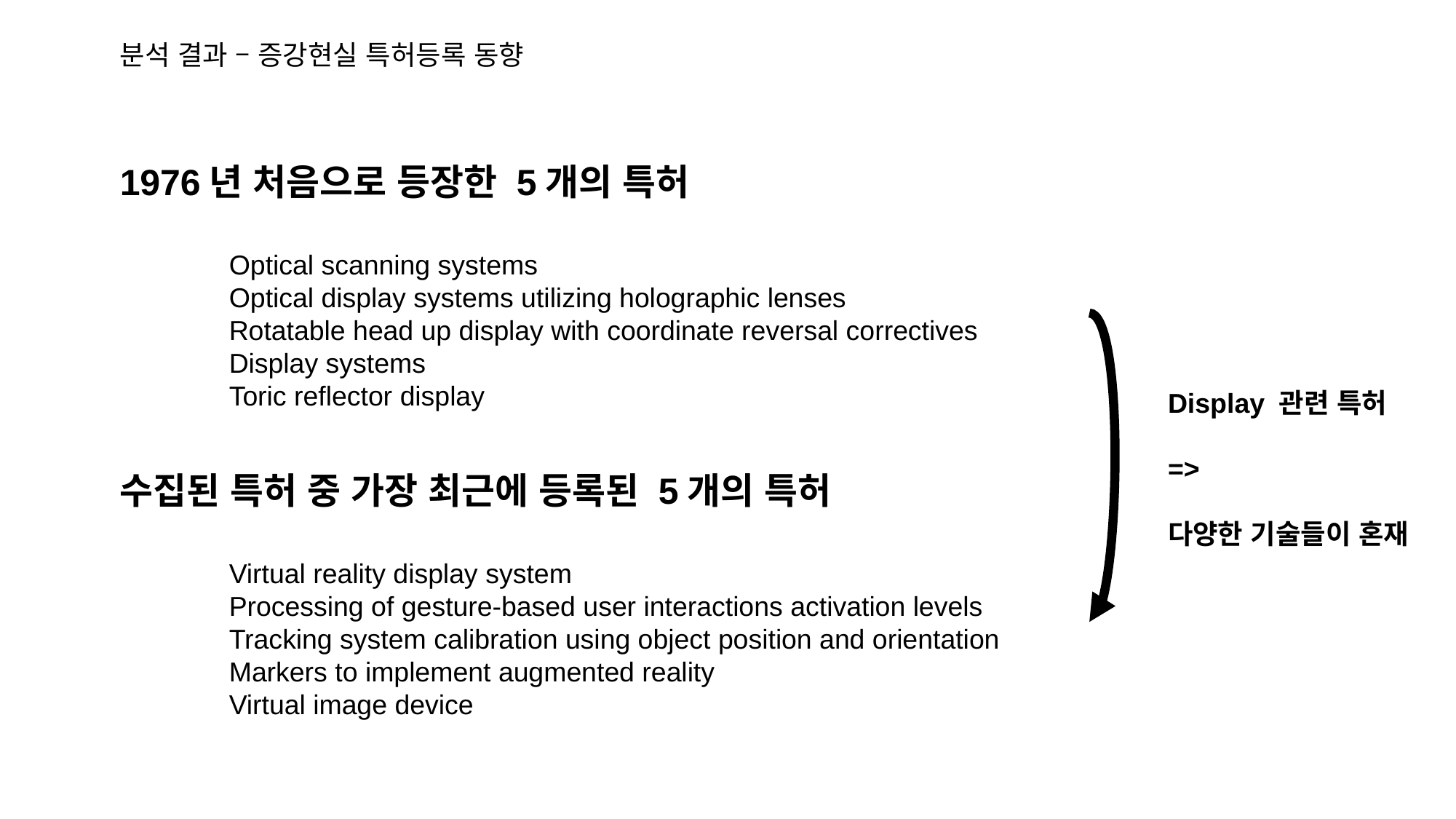

분석 결과 – 증강현실 특허등록 동향

	1976년 처음으로 등장한 5개의 특허

		Optical scanning systems
		Optical display systems utilizing holographic lenses
		Rotatable head up display with coordinate reversal correctives
		Display systems
		Toric reflector display

	수집된 특허 중 가장 최근에 등록된 5개의 특허

		Virtual reality display system
		Processing of gesture-based user interactions activation levels
		Tracking system calibration using object position and orientation
		Markers to implement augmented reality
		Virtual image device
Display 관련 특허

=>

다양한 기술들이 혼재